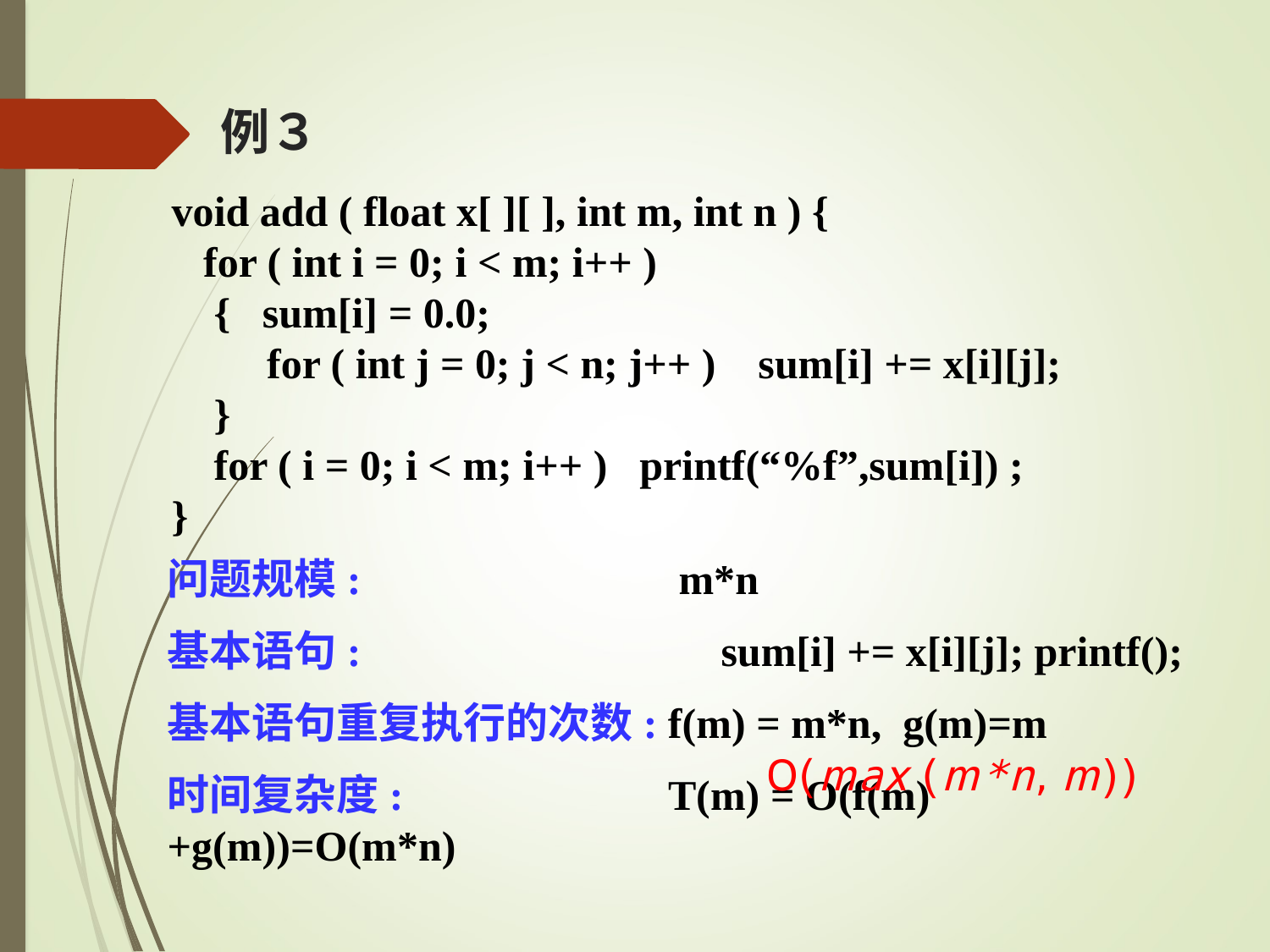

# 例３
78
 void add ( float x[ ][ ], int m, int n ) {
    for ( int i = 0; i < m; i++ )
     {   sum[i] = 0.0;
          for ( int j = 0; j < n; j++ )    sum[i] += x[i][j];
     }
     for ( i = 0; i < m; i++ )   printf(“%f”,sum[i]) ;
 }

问题规模:                              m*n
基本语句:                                  sum[i] += x[i][j]; printf();
基本语句重复执行的次数: f(m) = m*n,  g(m)=m
时间复杂度:                         T(m) = O(f(m)+g(m))=O(m*n)
O(max (m*n, m))